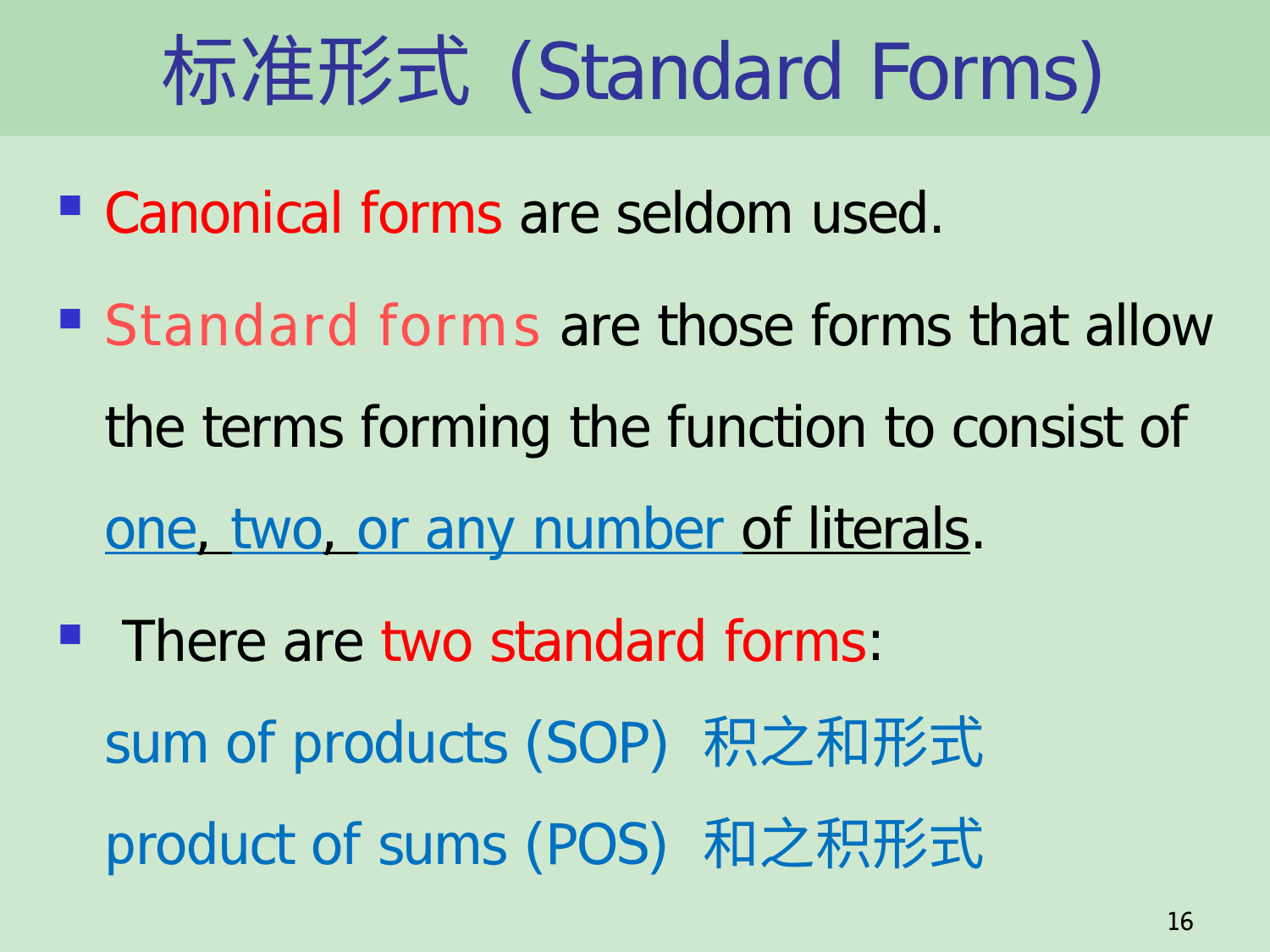

# 标准形式 (Standard Forms)
Canonical forms are seldom used.
Standard forms are those forms that allow the terms forming the function to consist of one, two, or any number of literals.
 There are two standard forms:
sum of products (SOP) 积之和形式
product of sums (POS) 和之积形式
16